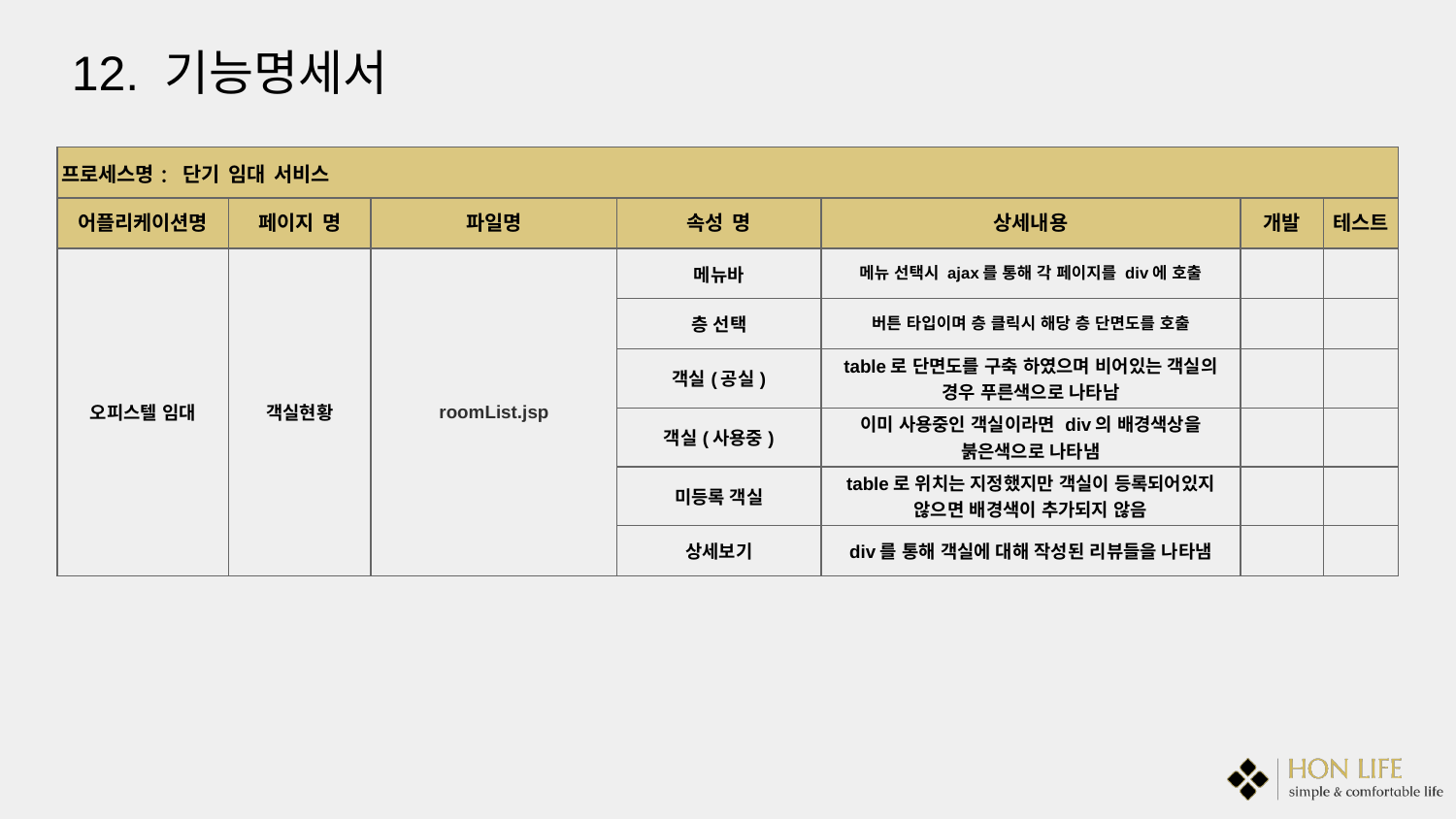

12. 기능명세서

| 프로세스명: 단기 임대 서비스 |  |  |  |  |  |  |
| --- | --- | --- | --- | --- | --- | --- |
| 어플리케이션명 | 페이지 명 | 파일명 | 속성 명 | 상세내용 | 개발 | 테스트 |
| 오피스텔 임대 | 객실현황 | roomList.jsp | 메뉴바 | 메뉴 선택시 ajax를 통해 각 페이지를 div에 호출 |  |  |
|  |  |  | 층 선택 | 버튼 타입이며 층 클릭시 해당 층 단면도를 호출 |  |  |
|  |  |  | 객실(공실) | table로 단면도를 구축 하였으며 비어있는 객실의 경우 푸른색으로 나타남 |  |  |
|  |  |  | 객실(사용중) | 이미 사용중인 객실이라면 div의 배경색상을 붉은색으로 나타냄 |  |  |
|  |  |  | 미등록 객실 | table로 위치는 지정했지만 객실이 등록되어있지 않으면 배경색이 추가되지 않음 |  |  |
|  |  |  | 상세보기 | div를 통해 객실에 대해 작성된 리뷰들을 나타냄 |  |  |